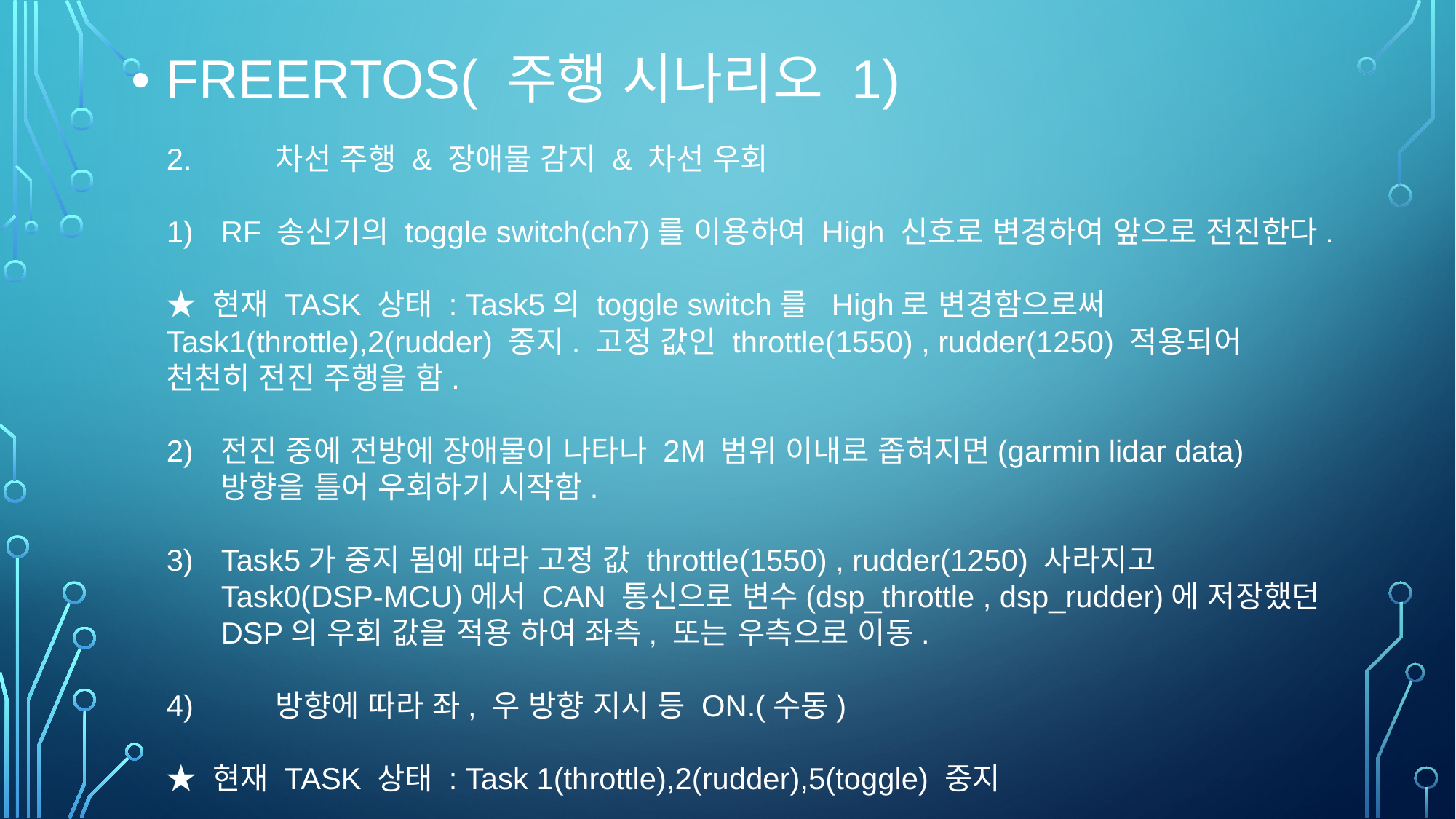

• Freertos( 주행 시나리오 1)
2. 	차선 주행 & 장애물 감지 & 차선 우회

RF 송신기의 toggle switch(ch7)를 이용하여 High 신호로 변경하여 앞으로 전진한다.

★ 현재 TASK 상태 : Task5의 toggle switch를  High로 변경함으로써 Task1(throttle),2(rudder) 중지. 고정 값인 throttle(1550) , rudder(1250) 적용되어 천천히 전진 주행을 함.

전진 중에 전방에 장애물이 나타나 2M 범위 이내로 좁혀지면(garmin lidar data) 방향을 틀어 우회하기 시작함.

Task5가 중지 됨에 따라 고정 값 throttle(1550) , rudder(1250) 사라지고 Task0(DSP-MCU)에서 CAN 통신으로 변수(dsp_throttle , dsp_rudder)에 저장했던 DSP의 우회 값을 적용 하여 좌측, 또는 우측으로 이동.

4)	방향에 따라 좌, 우 방향 지시 등 ON.(수동)

★ 현재 TASK 상태 : Task 1(throttle),2(rudder),5(toggle) 중지